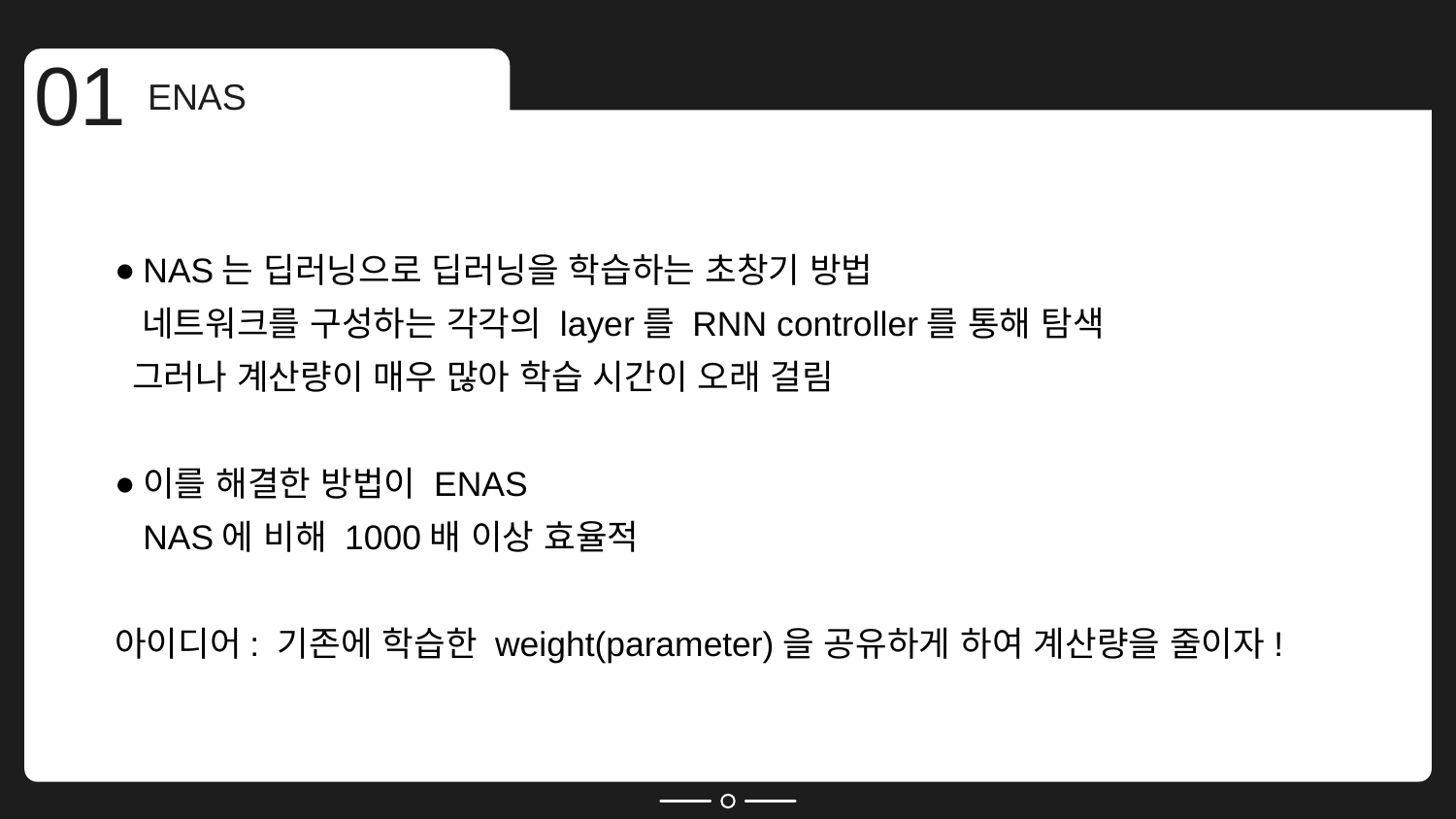

01
ENAS
NAS는 딥러닝으로 딥러닝을 학습하는 초창기 방법
  네트워크를 구성하는 각각의 layer를 RNN controller를 통해 탐색
 그러나 계산량이 매우 많아 학습 시간이 오래 걸림

이를 해결한 방법이 ENAS
   NAS에 비해 1000배 이상 효율적

아이디어: 기존에 학습한 weight(parameter)을 공유하게 하여 계산량을 줄이자!